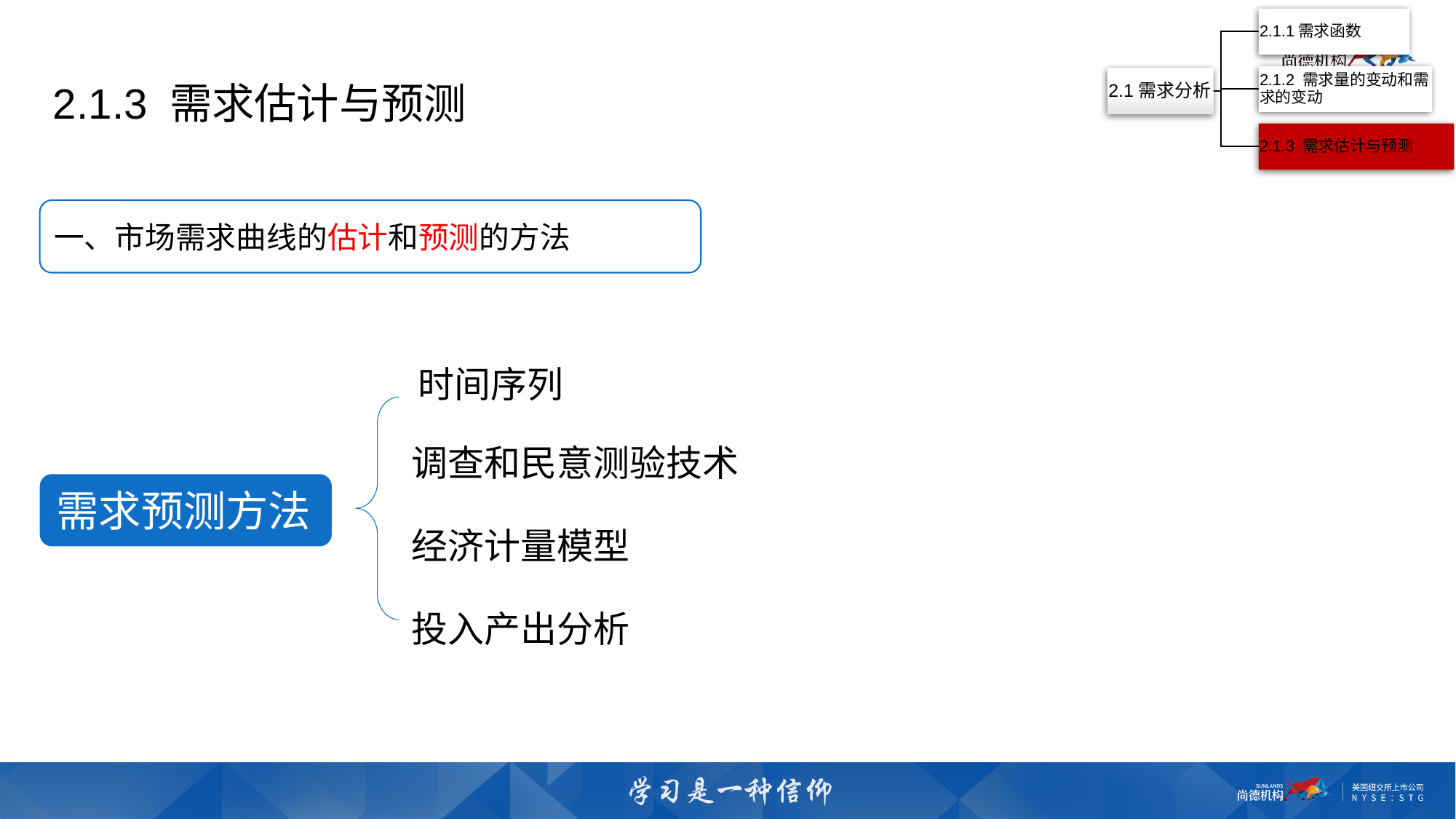

2.1需求分析
2.1.1需求函数
2.1.2 需求量的变动和需求的变动
2.1.3 需求估计与预测
2.1.3 需求估计与预测
一、市场需求曲线的估计和预测的方法
时间序列

调查和民意测验技术

需求预测方法
经济计量模型
投入产出分析